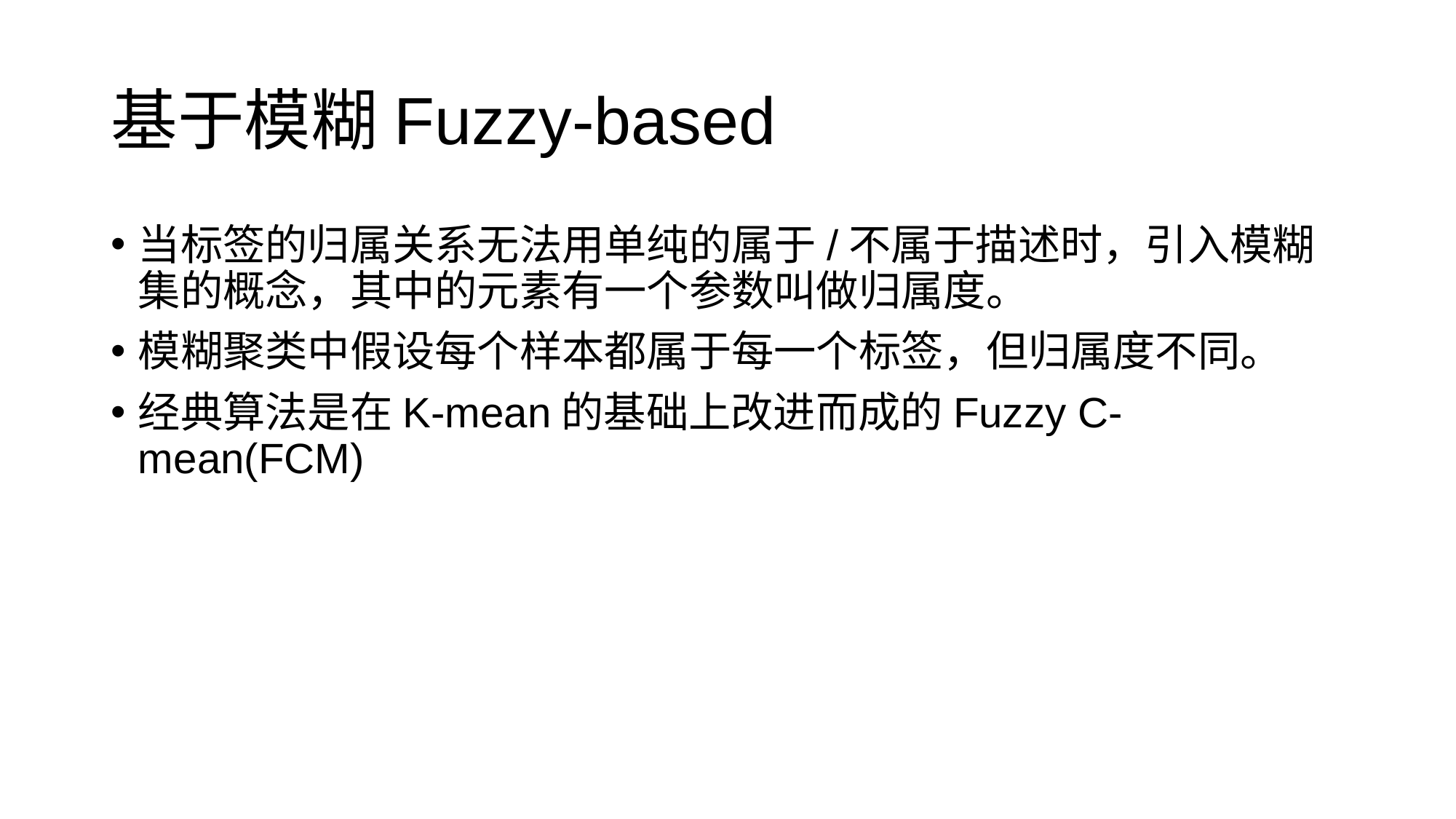

# 基于模糊Fuzzy-based
当标签的归属关系无法用单纯的属于/不属于描述时，引入模糊集的概念，其中的元素有一个参数叫做归属度。
模糊聚类中假设每个样本都属于每一个标签，但归属度不同。
经典算法是在K-mean的基础上改进而成的Fuzzy C-mean(FCM)